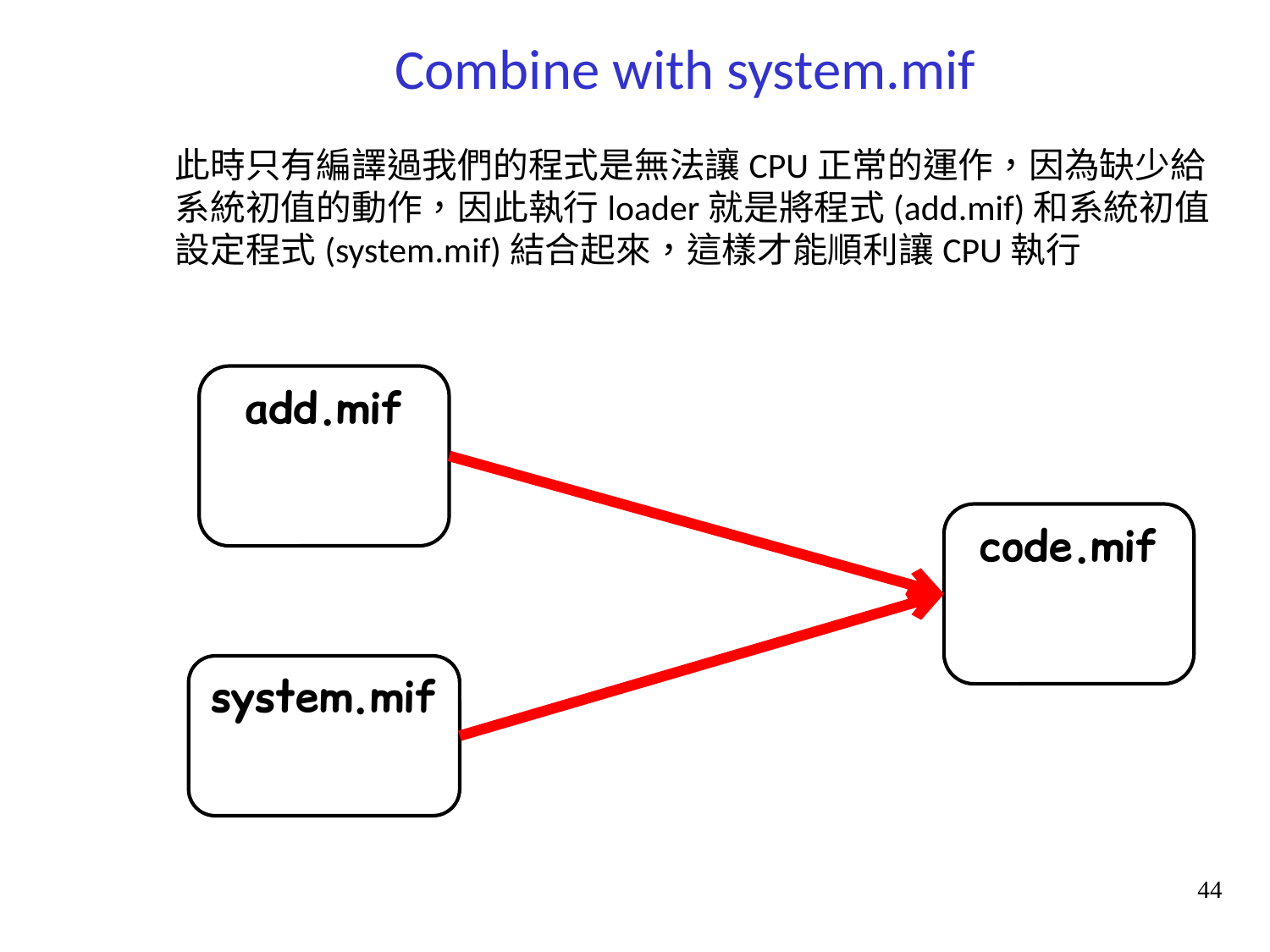

Combine with system.mif

此時只有編譯過我們的程式是無法讓CPU正常的運作，因為缺少給系統初值的動作，因此執行loader就是將程式(add.mif)和系統初值設定程式(system.mif)結合起來，這樣才能順利讓CPU執行

add.mif
code.mif
system.mif
44